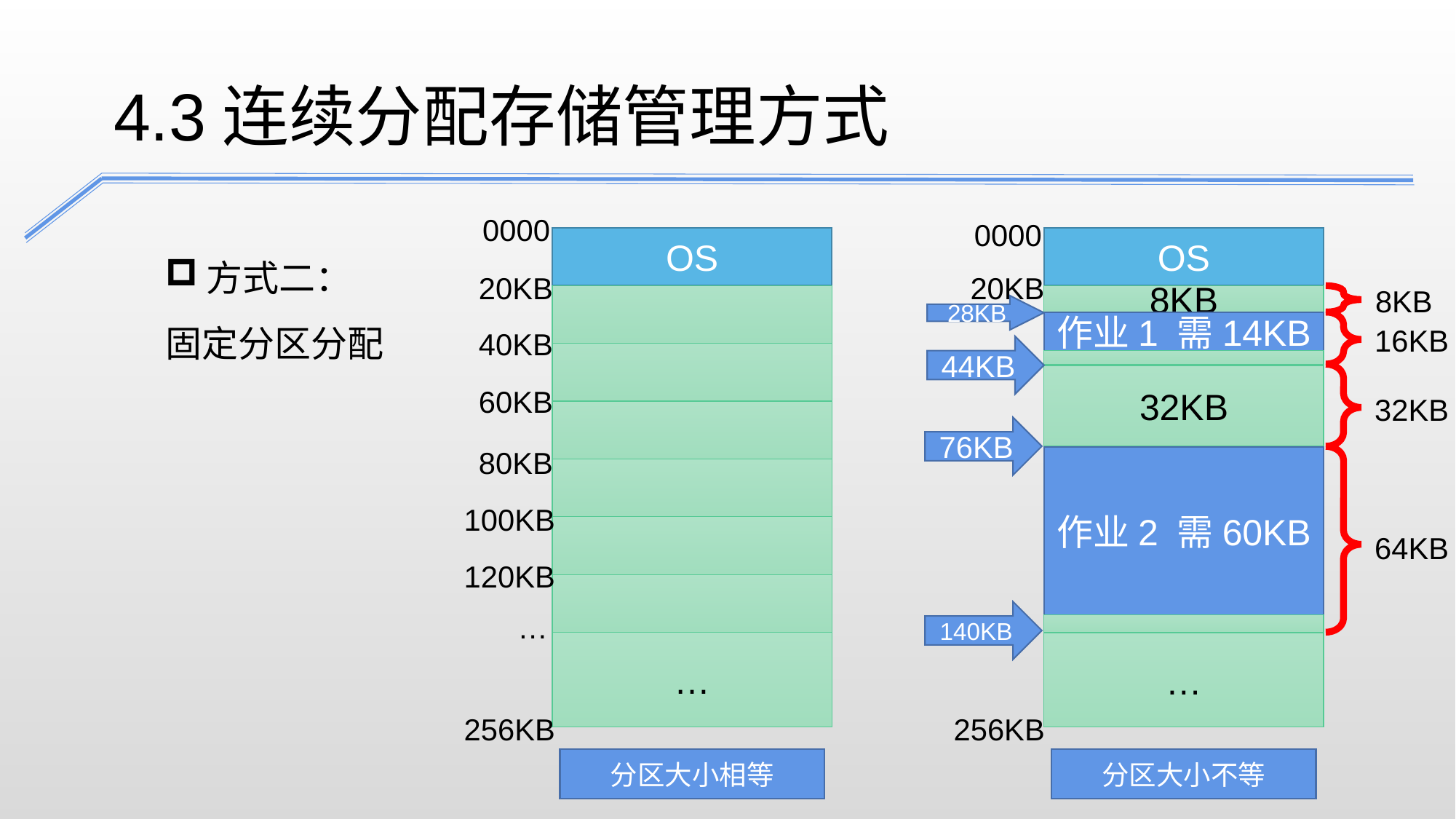

4.3连续分配存储管理方式

0000
0000
方式二：
固定分区分配
OS
OS
20KB
20KB
8KB

8KB
28KB
作业1 需14KB

16KB
40KB
44KB

32KB
60KB
32KB

76KB
80KB

作业2 需60KB

100KB

64KB
120KB

140KB
…

…
…
256KB
256KB
分区大小不等
分区大小相等